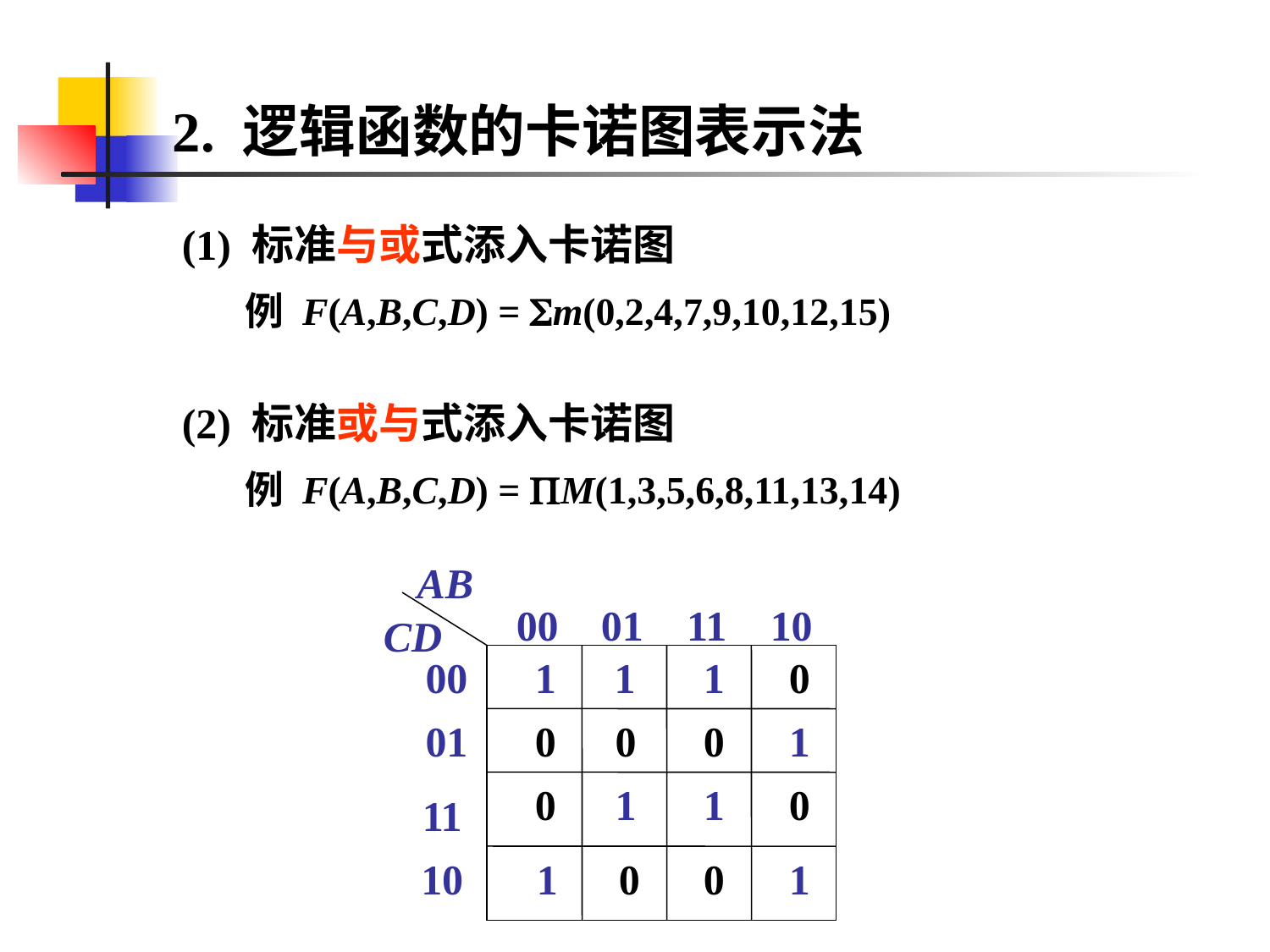

# 2. 逻辑函数的卡诺图表示法
(1) 标准与或式添入卡诺图
例 F(A,B,C,D) = Σm(0,2,4,7,9,10,12,15)
(2) 标准或与式添入卡诺图
例 F(A,B,C,D) = ΠM(1,3,5,6,8,11,13,14)
AB

00
01
11
10
CD
00
 1
1
 1
 0
01
 0
 0
 0
 1
 0
 1
 1
 0
11
10
 1
 0
 0
 1